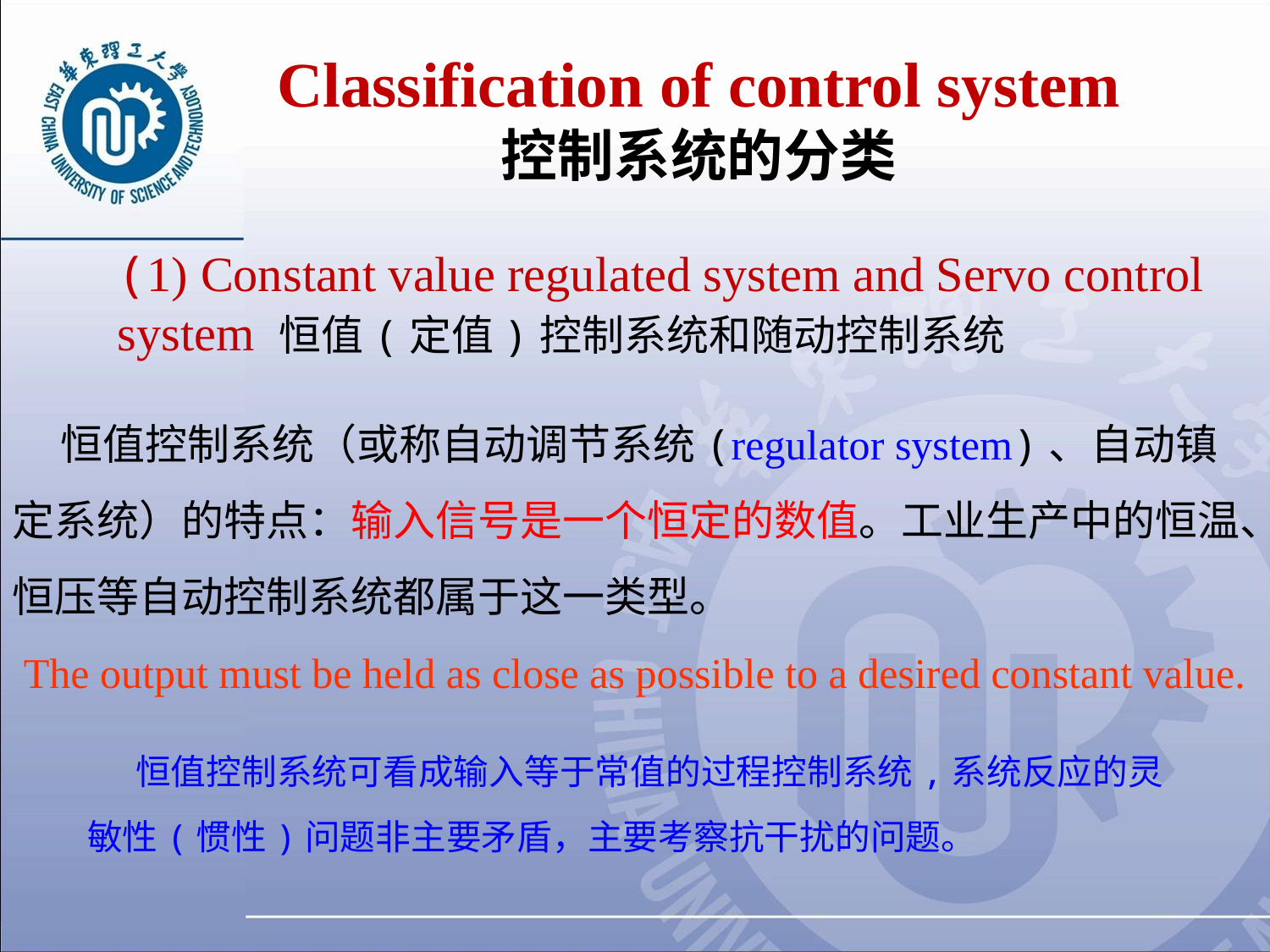

# Classification of control system 控制系统的分类
(1) Constant value regulated system and Servo control  system 恒值(定值)控制系统和随动控制系统
    恒值控制系统（或称自动调节系统(regulator system)、自动镇定系统）的特点：输入信号是一个恒定的数值。工业生产中的恒温、恒压等自动控制系统都属于这一类型。
The output must be held as close as possible to a desired constant value.
    恒值控制系统可看成输入等于常值的过程控制系统,系统反应的灵敏性(惯性)问题非主要矛盾，主要考察抗干扰的问题。